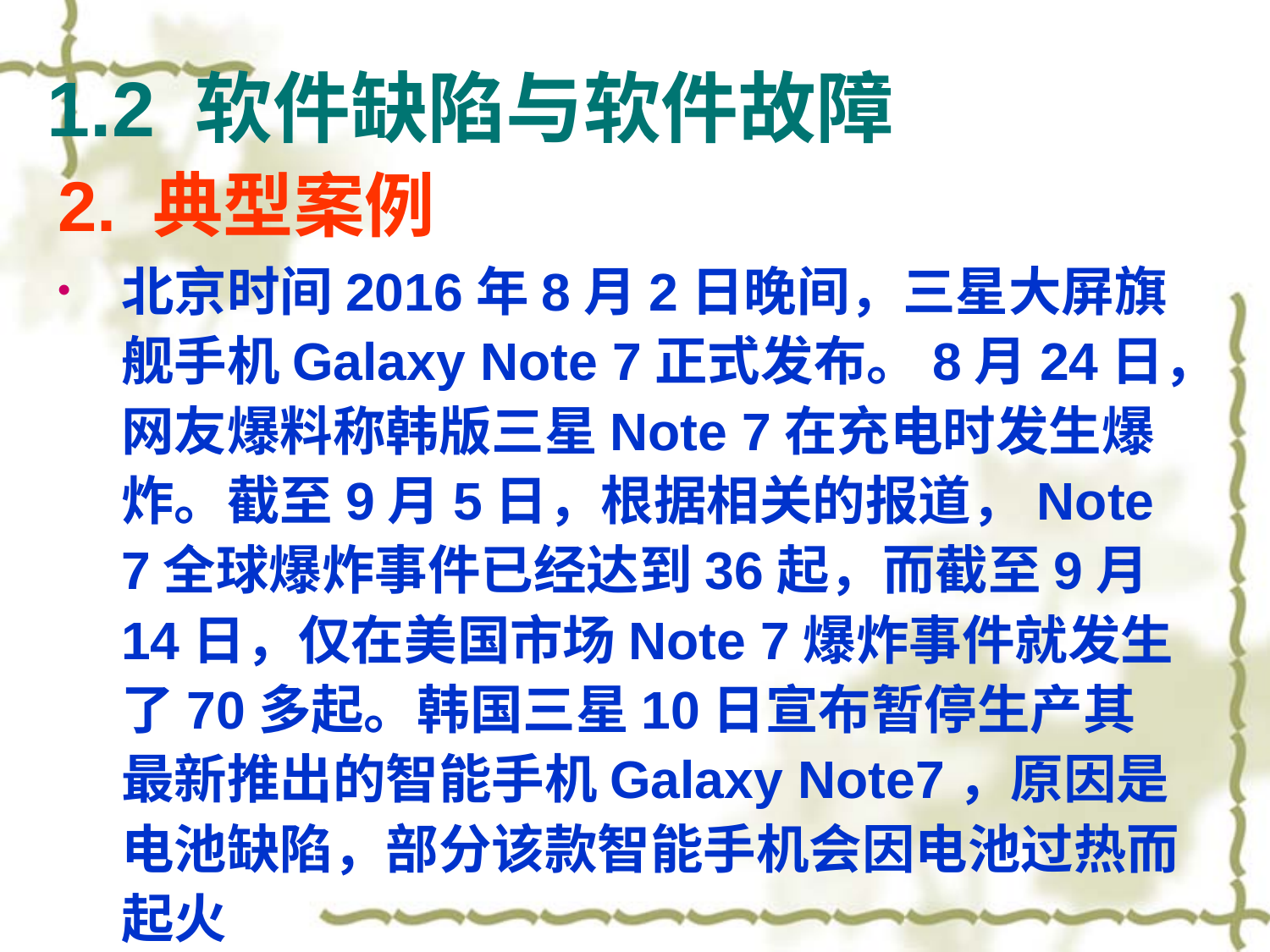

1.2 软件缺陷与软件故障
# 2. 典型案例
北京时间2016年8月2日晚间，三星大屏旗舰手机Galaxy Note 7正式发布。8月24日，网友爆料称韩版三星Note 7在充电时发生爆炸。截至9月5日，根据相关的报道，Note 7全球爆炸事件已经达到36起，而截至9月14日，仅在美国市场Note 7爆炸事件就发生了70多起。韩国三星10日宣布暂停生产其最新推出的智能手机Galaxy Note7，原因是电池缺陷，部分该款智能手机会因电池过热而起火